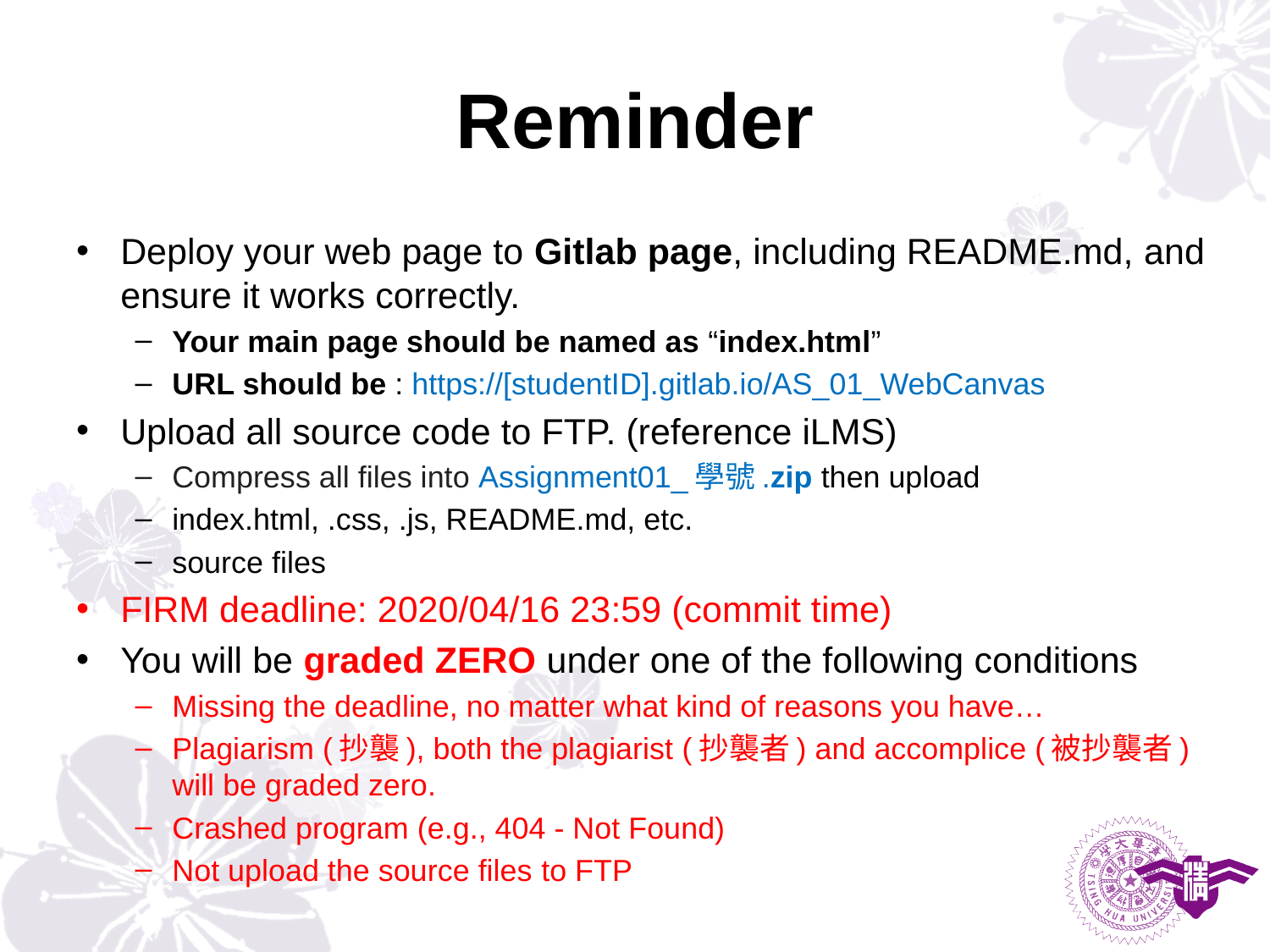

# Reminder
Deploy your web page to Gitlab page, including README.md, and ensure it works correctly.
Your main page should be named as “index.html”
URL should be : https://[studentID].gitlab.io/AS_01_WebCanvas
Upload all source code to FTP. (reference iLMS)
Compress all files into Assignment01_學號.zip then upload
index.html, .css, .js, README.md, etc.
source files
FIRM deadline: 2020/04/16 23:59 (commit time)
You will be graded ZERO under one of the following conditions
Missing the deadline, no matter what kind of reasons you have…
Plagiarism (抄襲), both the plagiarist (抄襲者) and accomplice (被抄襲者) will be graded zero.
Crashed program (e.g., 404 - Not Found)
Not upload the source files to FTP